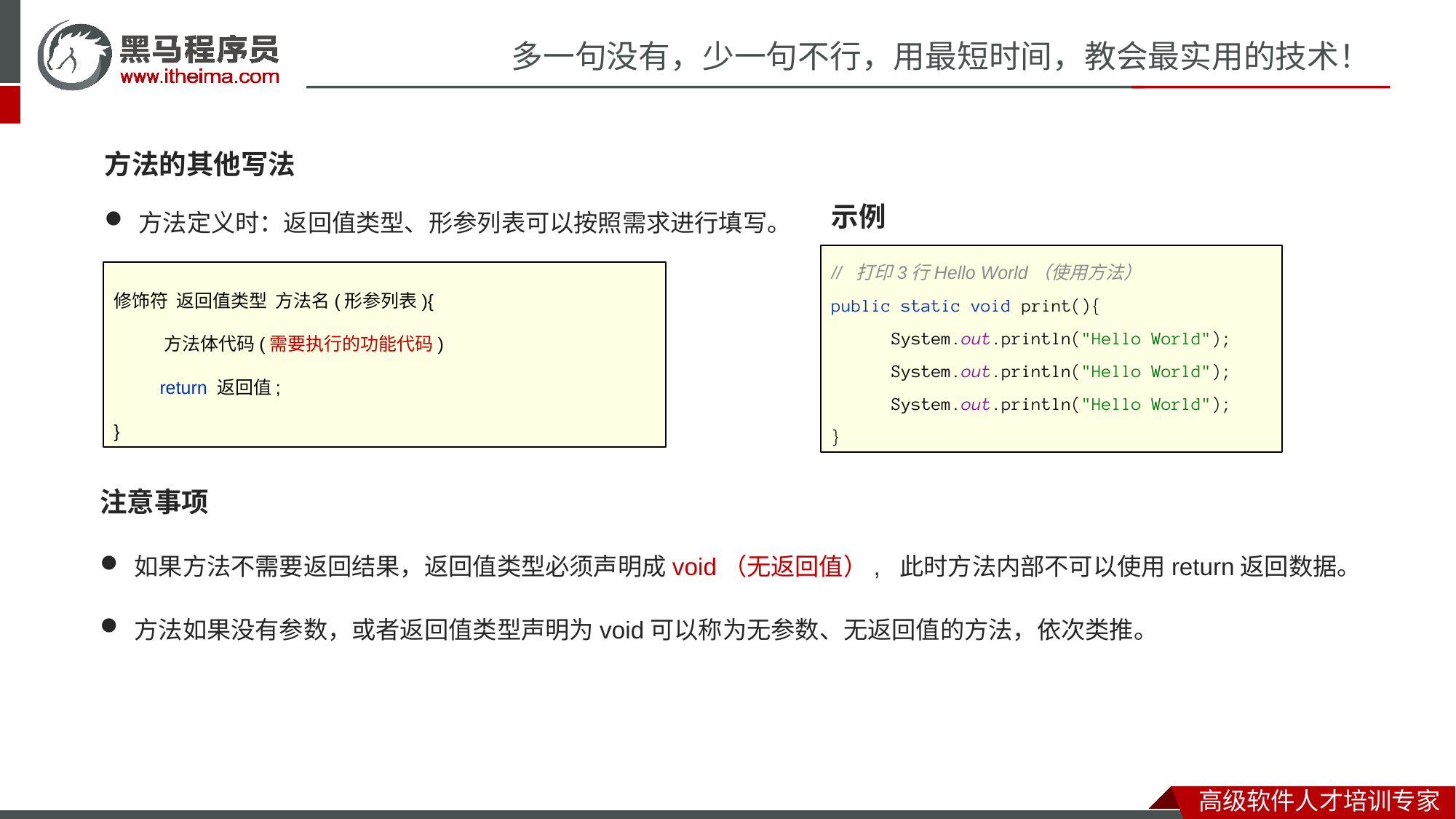

方法的其他写法
示例
方法定义时：返回值类型、形参列表可以按照需求进行填写。
//  打印3行Hello World（使用方法）
public static void print(){
      System.out.println("Hello World");
      System.out.println("Hello World");
      System.out.println("Hello World");
}
修饰符  返回值类型  方法名(形参列表){
         方法体代码(需要执行的功能代码)
         return 返回值;
}
注意事项
如果方法不需要返回结果，返回值类型必须声明成void（无返回值）,  此时方法内部不可以使用return返回数据。
方法如果没有参数，或者返回值类型声明为void可以称为无参数、无返回值的方法，依次类推。